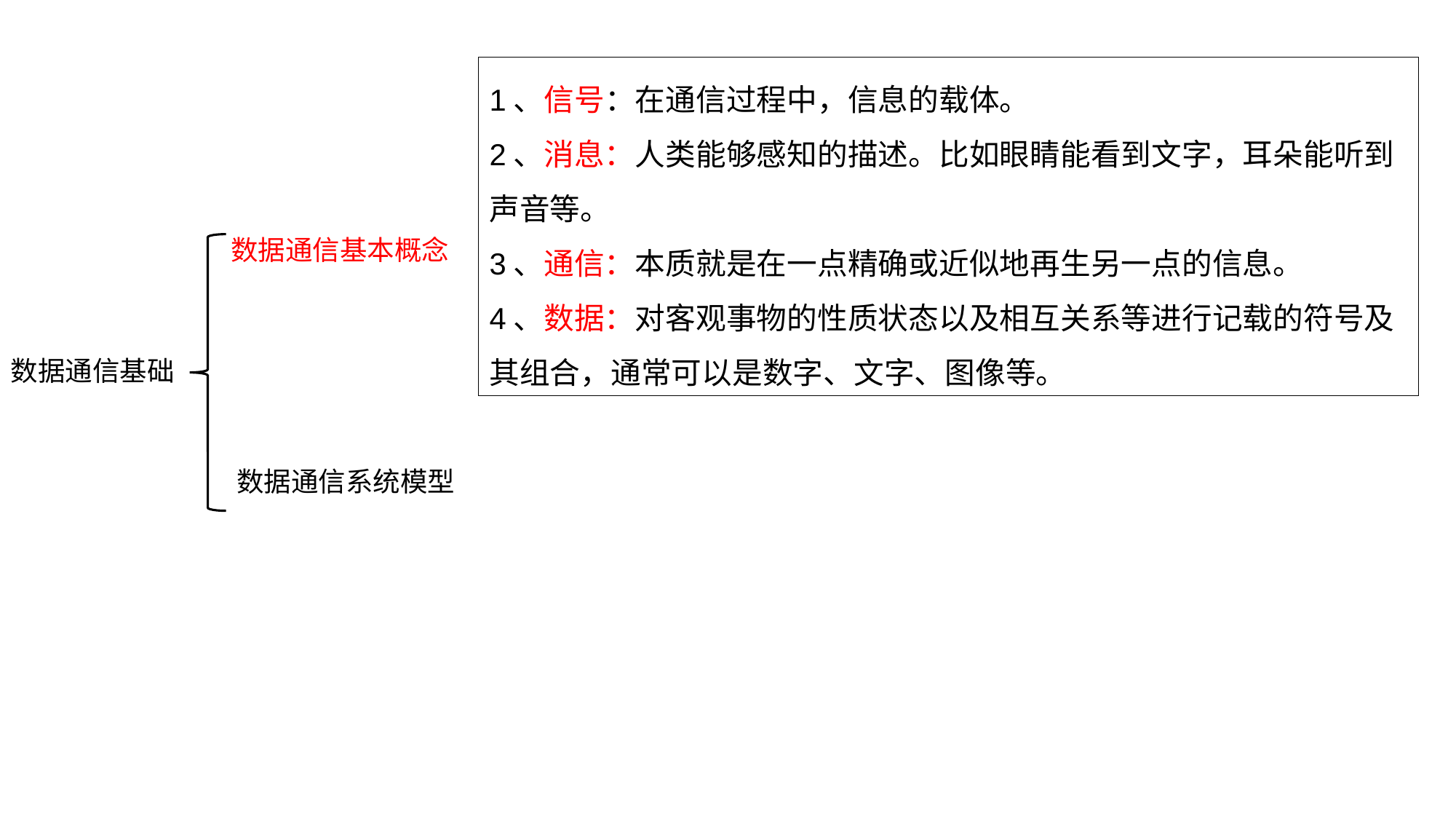

1、信号：在通信过程中，信息的载体。
2、消息：人类能够感知的描述。比如眼睛能看到文字，耳朵能听到声音等。
3、通信：本质就是在一点精确或近似地再生另一点的信息。
4、数据：对客观事物的性质状态以及相互关系等进行记载的符号及其组合，通常可以是数字、文字、图像等。
数据通信基本概念

数据通信基础
数据通信系统模型